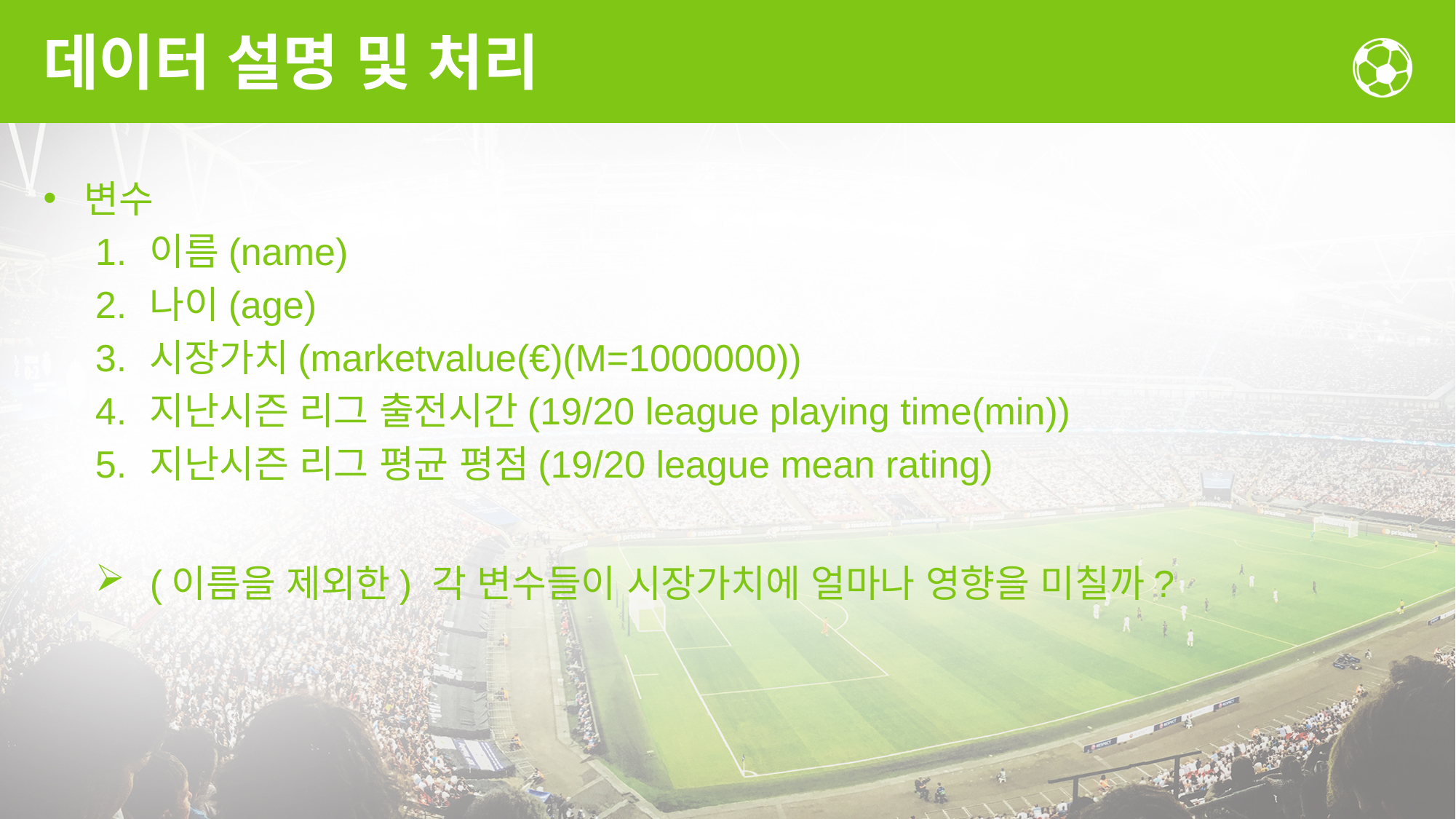

# 데이터 설명 및 처리
변수
이름(name)
나이(age)
시장가치(marketvalue(€)(M=1000000))
지난시즌 리그 출전시간(19/20 league playing time(min))
지난시즌 리그 평균 평점(19/20 league mean rating)

(이름을 제외한) 각 변수들이 시장가치에 얼마나 영향을 미칠까?